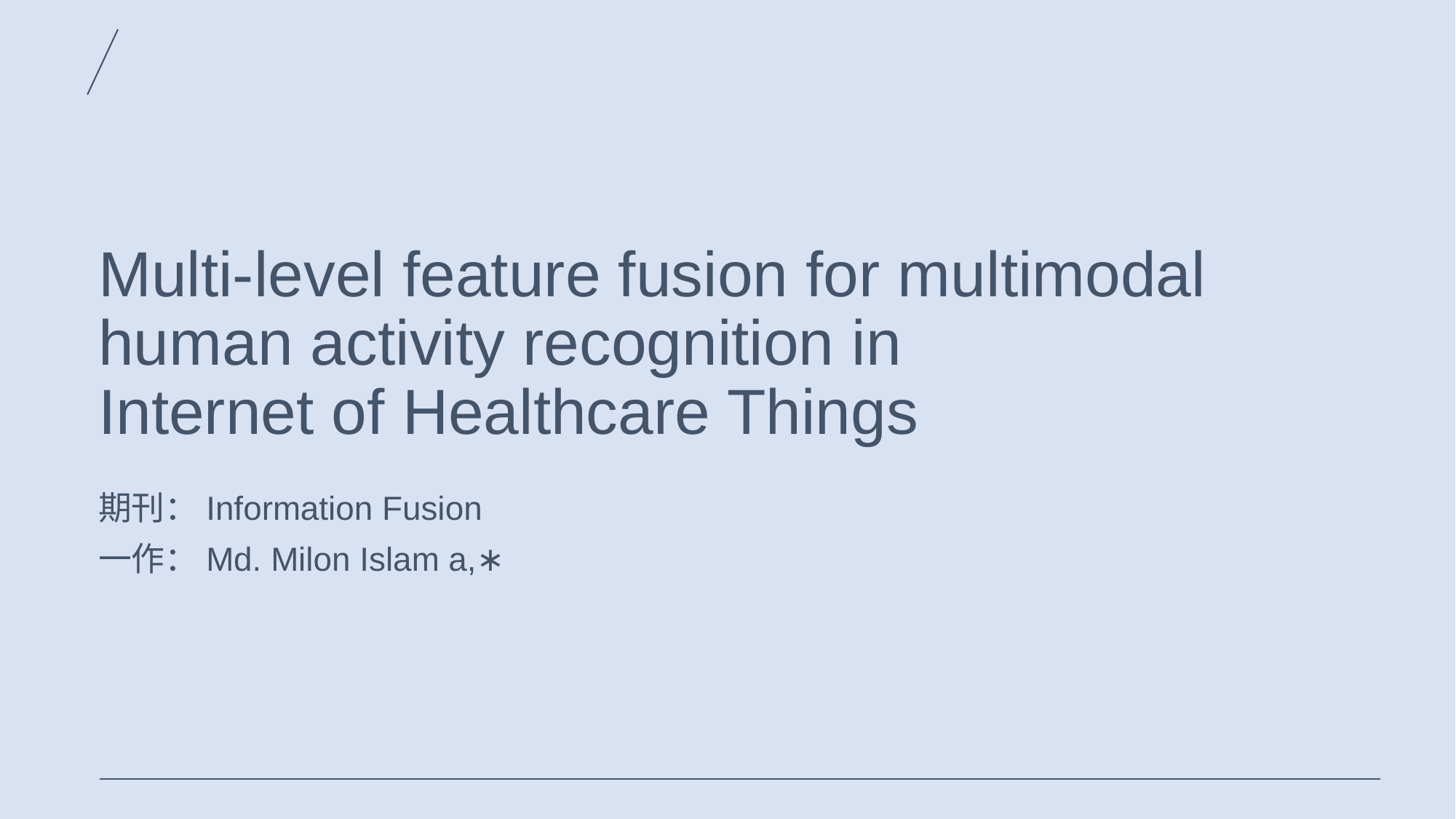

# Multi-level feature fusion for multimodal human activity recognition in Internet of Healthcare Things
期刊：Information Fusion
一作：Md. Milon Islam a,∗